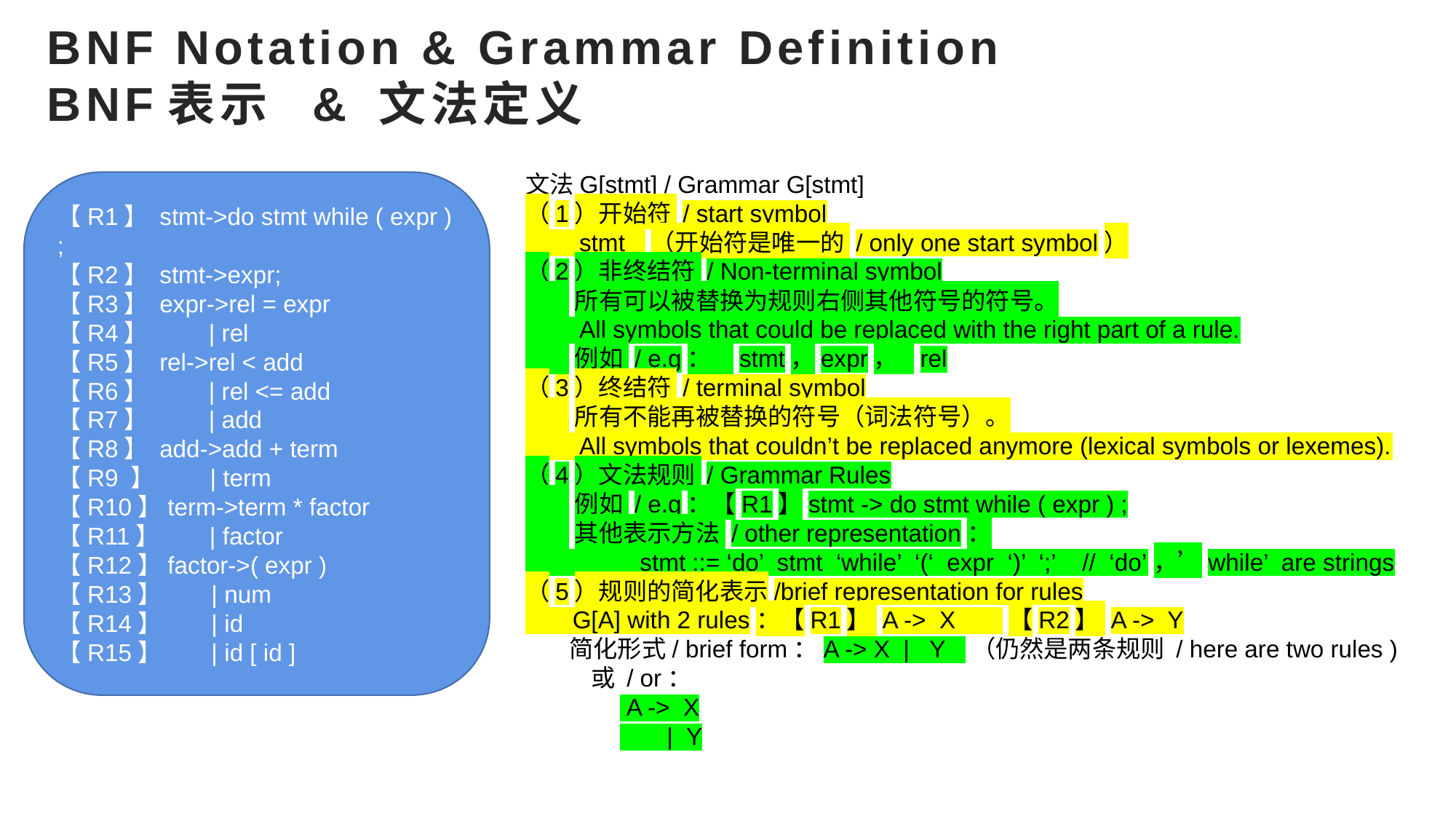

# BNF Notation & Grammar Definition BNF表示  & 文法定义
文法G[stmt] / Grammar G[stmt]
（1）开始符 / start symbol
        stmt   （开始符是唯一的 / only one start symbol）
（2）非终结符 / Non-terminal symbol
        所有可以被替换为规则右侧其他符号的符号。
        All symbols that could be replaced with the right part of a rule.
        例如 / e.g：    stmt，expr，   rel
（3）终结符 / terminal symbol
        所有不能再被替换的符号（词法符号）。
        All symbols that couldn’t be replaced anymore (lexical symbols or lexemes).
（4）文法规则 / Grammar Rules
        例如 / e.g：【R1】stmt -> do stmt while ( expr ) ;
        其他表示方法 / other representation：
                 stmt ::= ‘do’  stmt  ‘while’  ‘(‘  expr  ‘)’  ‘;’    //  ‘do’，’while’  are strings
（5）规则的简化表示/brief representation for rules
       G[A] with 2 rules：【R1】 A ->  X       【R2】 A ->  Y
       简化形式/ brief form：A -> X  |   Y   （仍然是两条规则 / here are two rules )
           或 / or：
               A ->  X
                     |  Y

【R1】 stmt->do stmt while ( expr ) ;
【R2】 stmt->expr;
【R3】 expr->rel = expr
【R4】          | rel
【R5】 rel->rel < add
【R6】          | rel <= add
【R7】          | add
【R8】 add->add + term
【R9 】         | term
【R10】term->term * factor
【R11】        | factor
【R12】factor->( expr )
【R13】        | num
【R14】        | id
【R15】        | id [ id ]

2